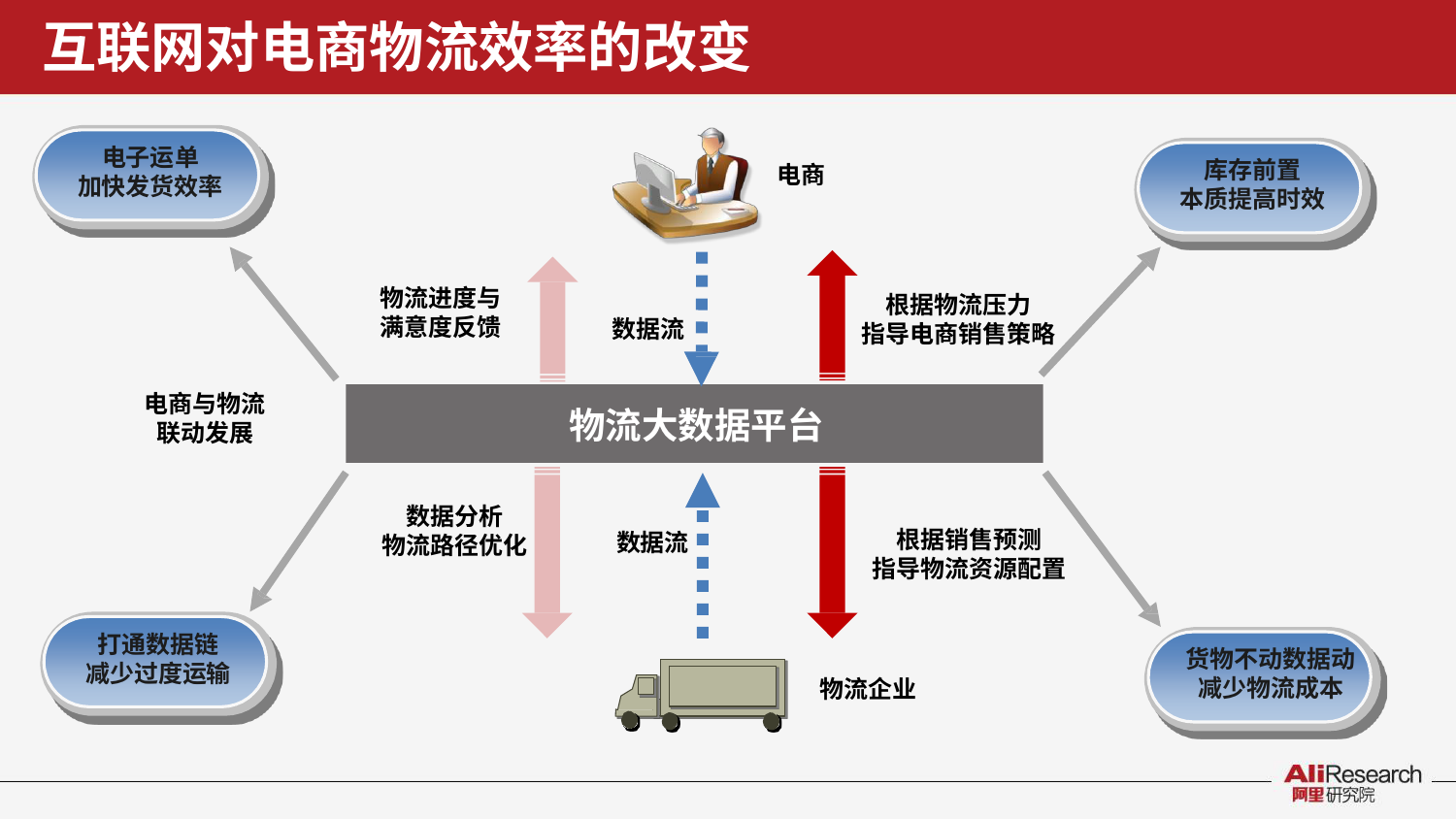

# 互联网对电商物流效率的改变

电子运单 加快发货效率

库存前置
本质提高时效
电商

物流进度与 满意度反馈
根据物流压力 指导电商销售策略
数据流

电商与物流 联动发展
物流大数据平台

数据分析 物流路径优化
根据销售预测 指导物流资源配置
数据流

打通数据链
减少过度运输

货物不动数据动 减少物流成本

物流企业